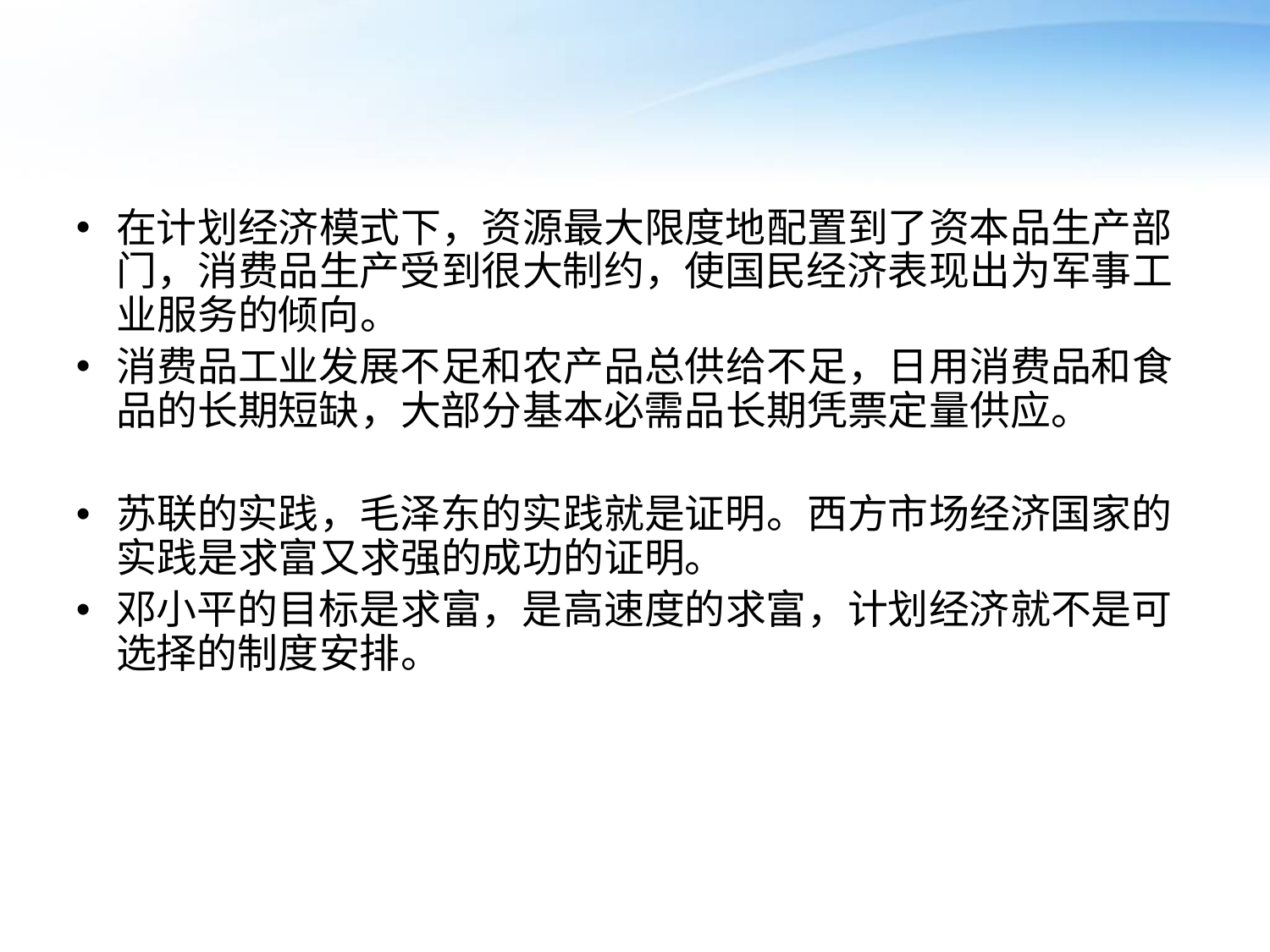

#
在计划经济模式下，资源最大限度地配置到了资本品生产部门，消费品生产受到很大制约，使国民经济表现出为军事工业服务的倾向。
消费品工业发展不足和农产品总供给不足，日用消费品和食品的长期短缺，大部分基本必需品长期凭票定量供应。

苏联的实践，毛泽东的实践就是证明。西方市场经济国家的实践是求富又求强的成功的证明。
邓小平的目标是求富，是高速度的求富，计划经济就不是可选择的制度安排。